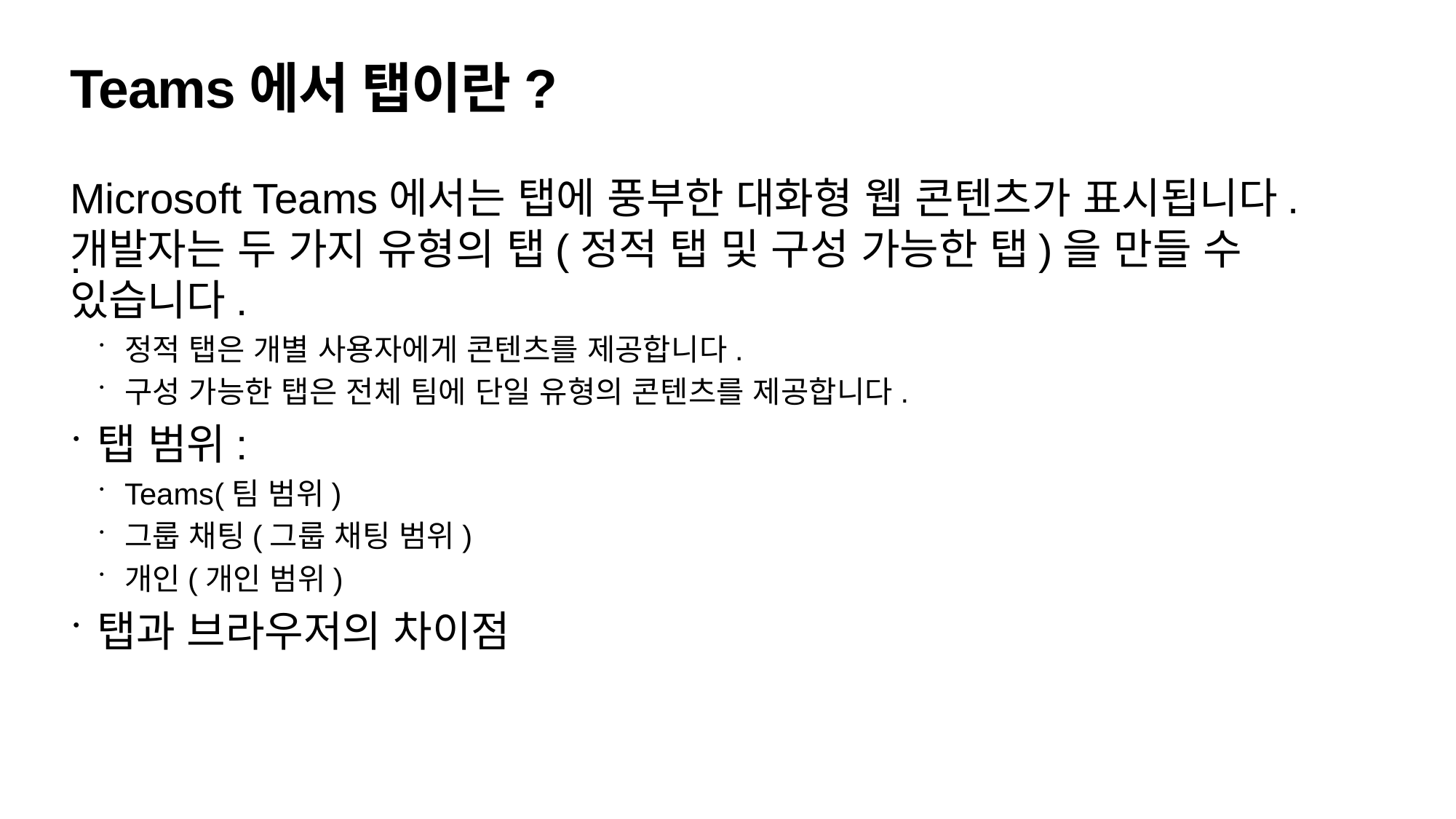

# Teams에서 탭이란?

.
Microsoft Teams에서는 탭에 풍부한 대화형 웹 콘텐츠가 표시됩니다. 개발자는 두 가지 유형의 탭(정적 탭 및 구성 가능한 탭)을 만들 수 있습니다.
정적 탭은 개별 사용자에게 콘텐츠를 제공합니다.
구성 가능한 탭은 전체 팀에 단일 유형의 콘텐츠를 제공합니다.
탭 범위:
Teams(팀 범위)
그룹 채팅(그룹 채팅 범위)
개인(개인 범위)
탭과 브라우저의 차이점